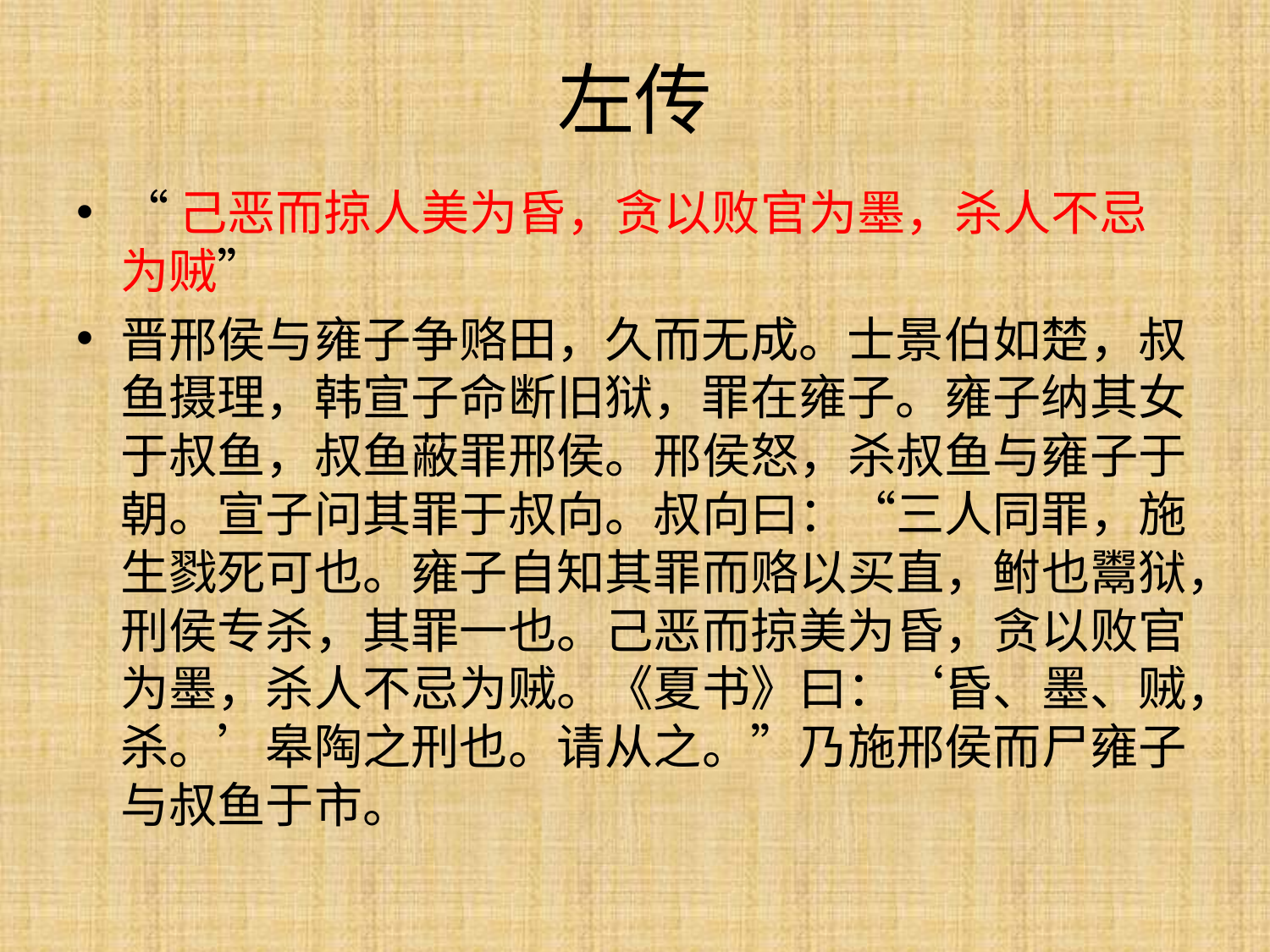

# 左传
“己恶而掠人美为昏，贪以败官为墨，杀人不忌为贼”
晋邢侯与雍子争赂田，久而无成。士景伯如楚，叔鱼摄理，韩宣子命断旧狱，罪在雍子。雍子纳其女于叔鱼，叔鱼蔽罪邢侯。邢侯怒，杀叔鱼与雍子于朝。宣子问其罪于叔向。叔向曰：“三人同罪，施生戮死可也。雍子自知其罪而赂以买直，鲋也鬻狱，刑侯专杀，其罪一也。己恶而掠美为昏，贪以败官为墨，杀人不忌为贼。《夏书》曰：‘昏、墨、贼，杀。’皋陶之刑也。请从之。”乃施邢侯而尸雍子与叔鱼于市。